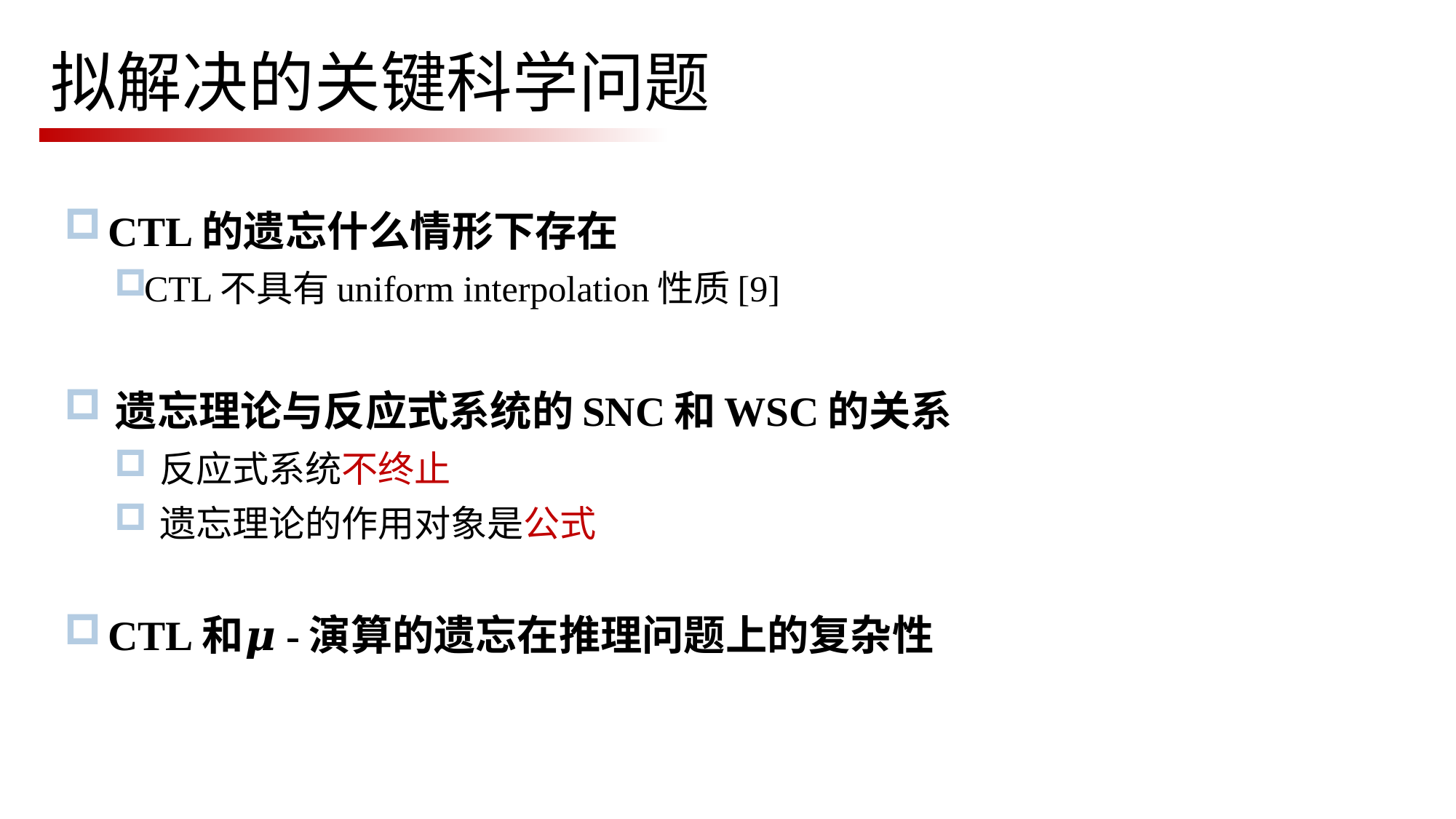

# 拟解决的关键科学问题

 CTL的遗忘什么情形下存在
CTL不具有uniform interpolation性质[9]

 遗忘理论与反应式系统的SNC和WSC的关系
 反应式系统不终止
 遗忘理论的作用对象是公式

 CTL和𝝁-演算的遗忘在推理问题上的复杂性